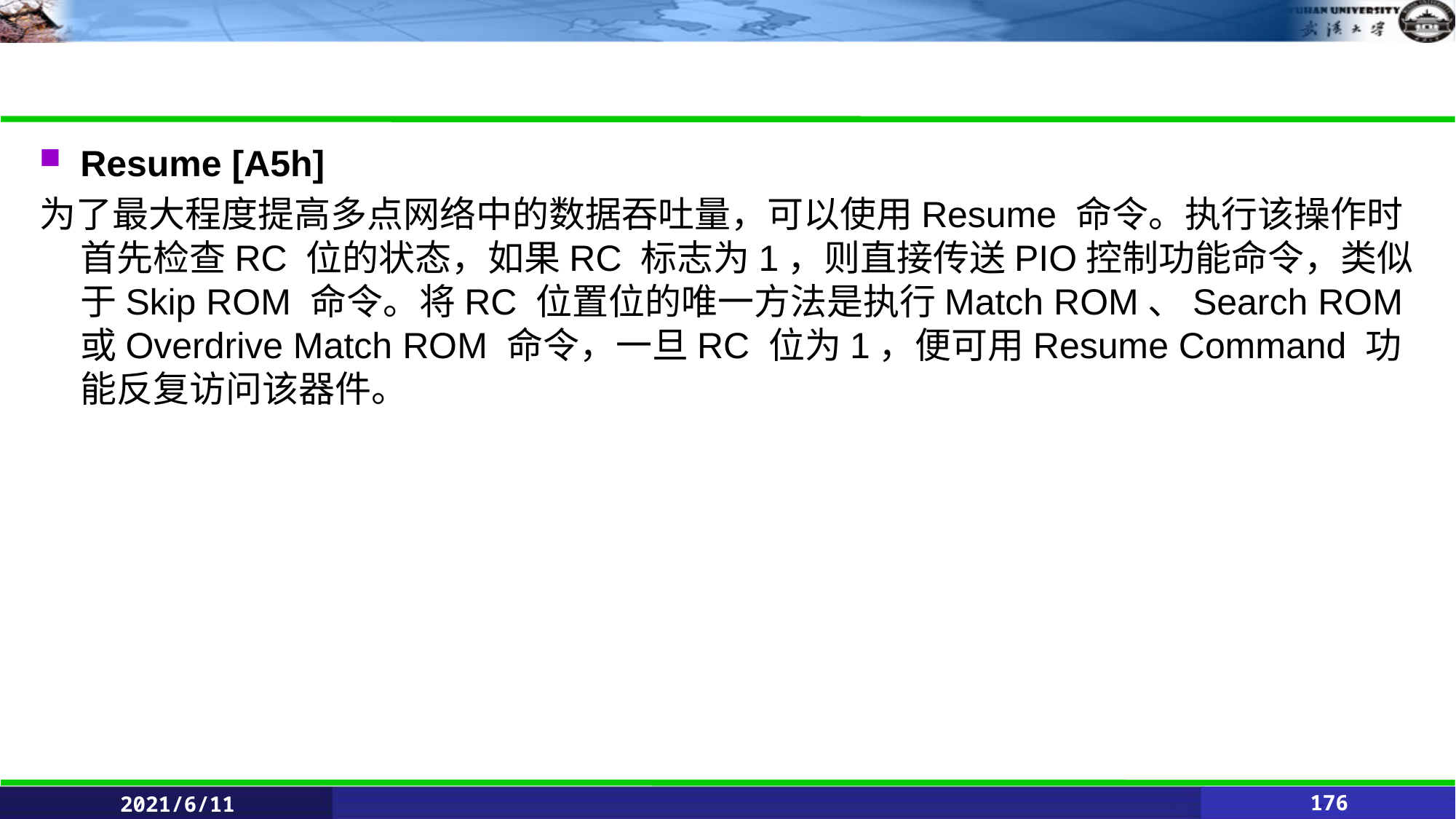

#
Resume [A5h]
为了最大程度提高多点网络中的数据吞吐量，可以使用Resume 命令。执行该操作时首先检查RC 位的状态，如果RC 标志为1，则直接传送PIO控制功能命令，类似于Skip ROM 命令。将RC 位置位的唯一方法是执行Match ROM、Search ROM 或Overdrive Match ROM 命令，一旦RC 位为1，便可用Resume Command 功能反复访问该器件。
2021/6/11

176